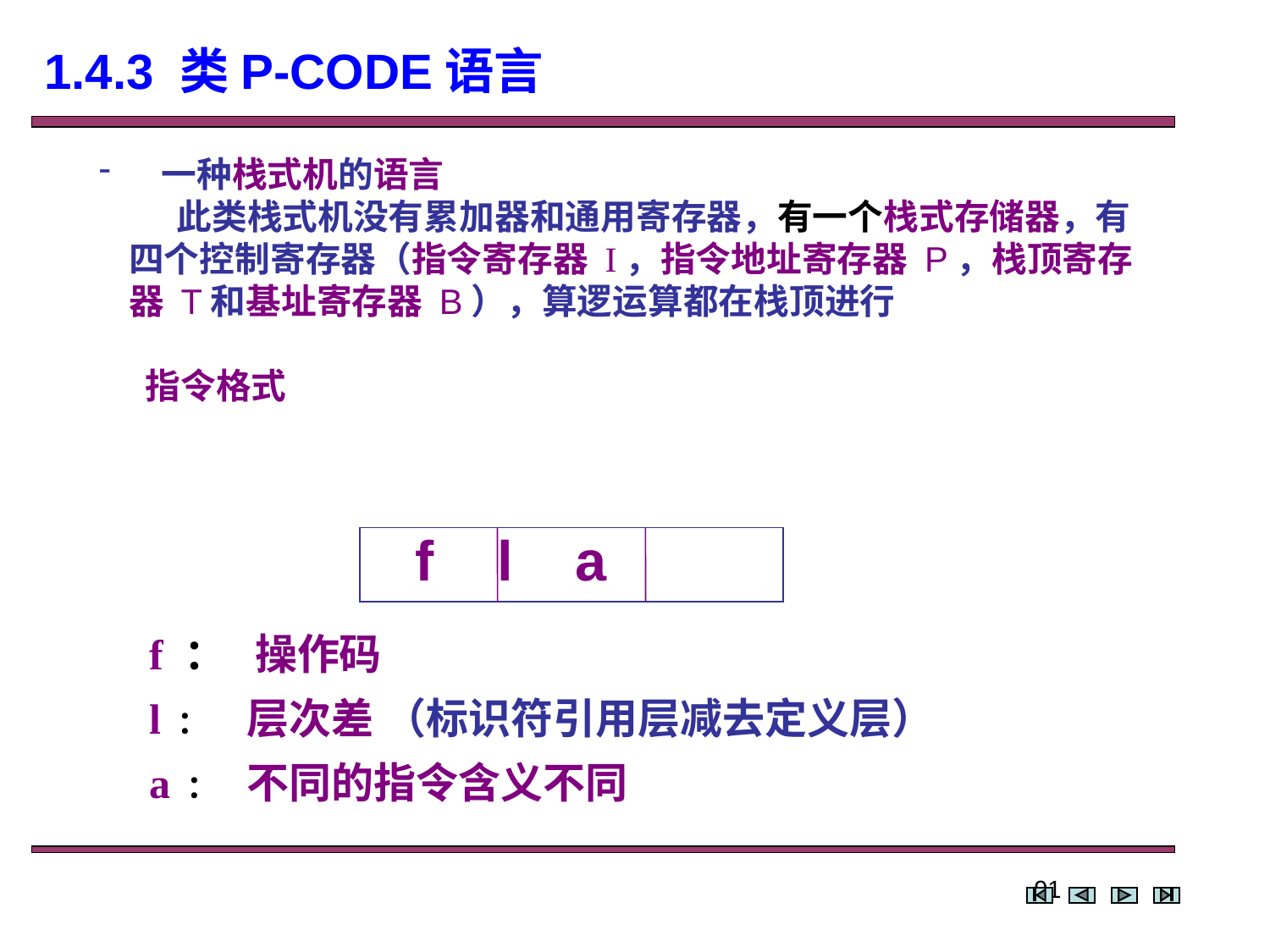

1.4.3 类P-CODE语言
   一种栈式机的语言
     此类栈式机没有累加器和通用寄存器，有一个栈式存储器，有四个控制寄存器（指令寄存器 I，指令地址寄存器 P，栈顶寄存器 T和基址寄存器 B），算逻运算都在栈顶进行

 指令格式
f    l    a

f ：   操作码
l ：    层次差 （标识符引用层减去定义层）
a ：   不同的指令含义不同
91